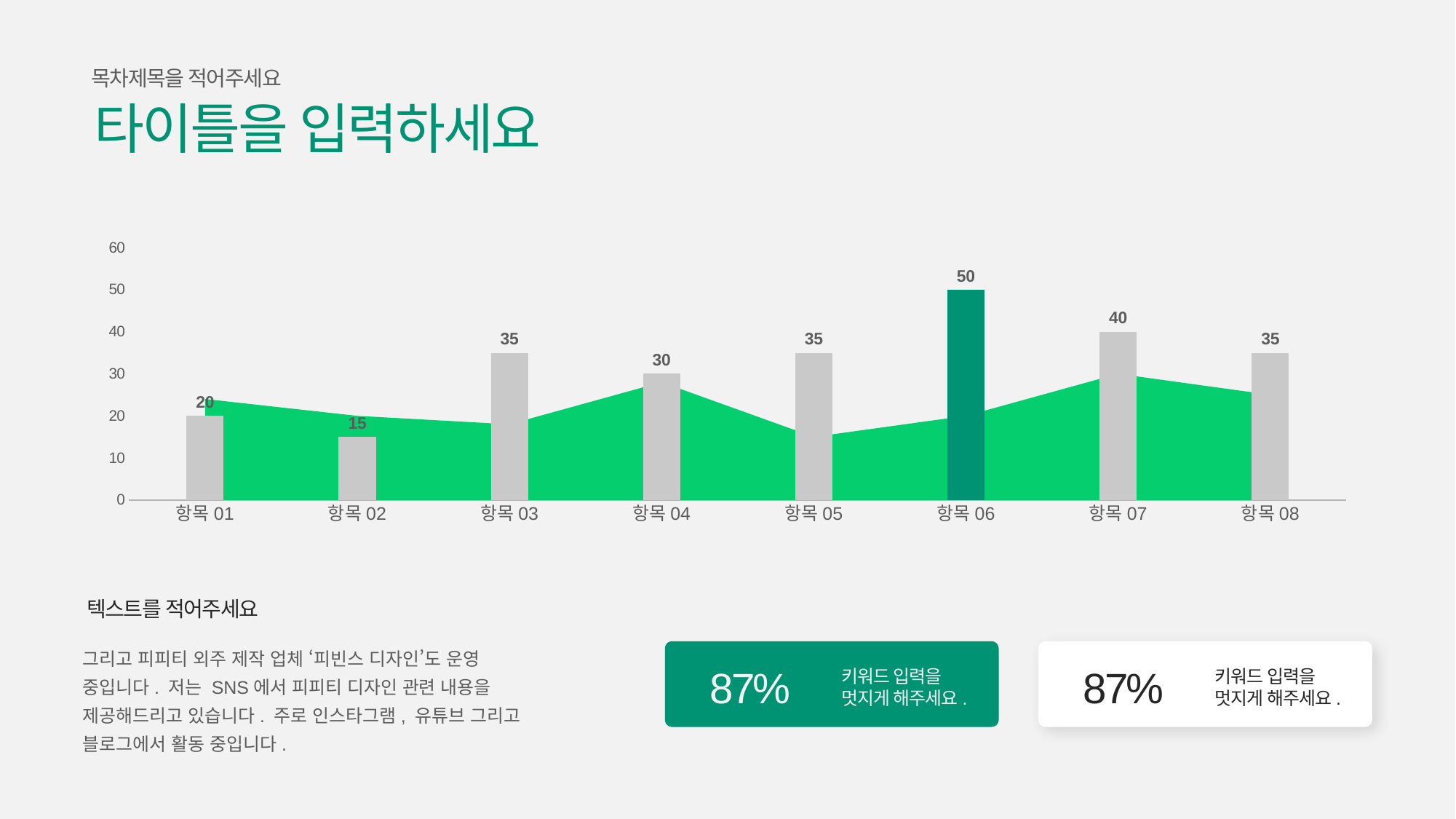

목차제목을 적어주세요
타이틀을 입력하세요

### Chart

| Category | 항목B | 항목A |
|---|---|---|
| 항목01 | 24.0 | 20.0 |
| 항목02 | 20.0 | 15.0 |
| 항목03 | 18.0 | 35.0 |
| 항목04 | 28.0 | 30.0 |
| 항목05 | 15.0 | 35.0 |
| 항목06 | 20.0 | 50.0 |
| 항목07 | 30.0 | 40.0 |
| 항목08 | 25.0 | 35.0 |
텍스트를 적어주세요
그리고 피피티 외주 제작 업체 ‘피빈스 디자인’도 운영 중입니다. 저는 SNS에서 피피티 디자인 관련 내용을 제공해드리고 있습니다. 주로 인스타그램, 유튜브 그리고 블로그에서 활동 중입니다.

87%
87%
키워드 입력을
멋지게 해주세요.
키워드 입력을
멋지게 해주세요.